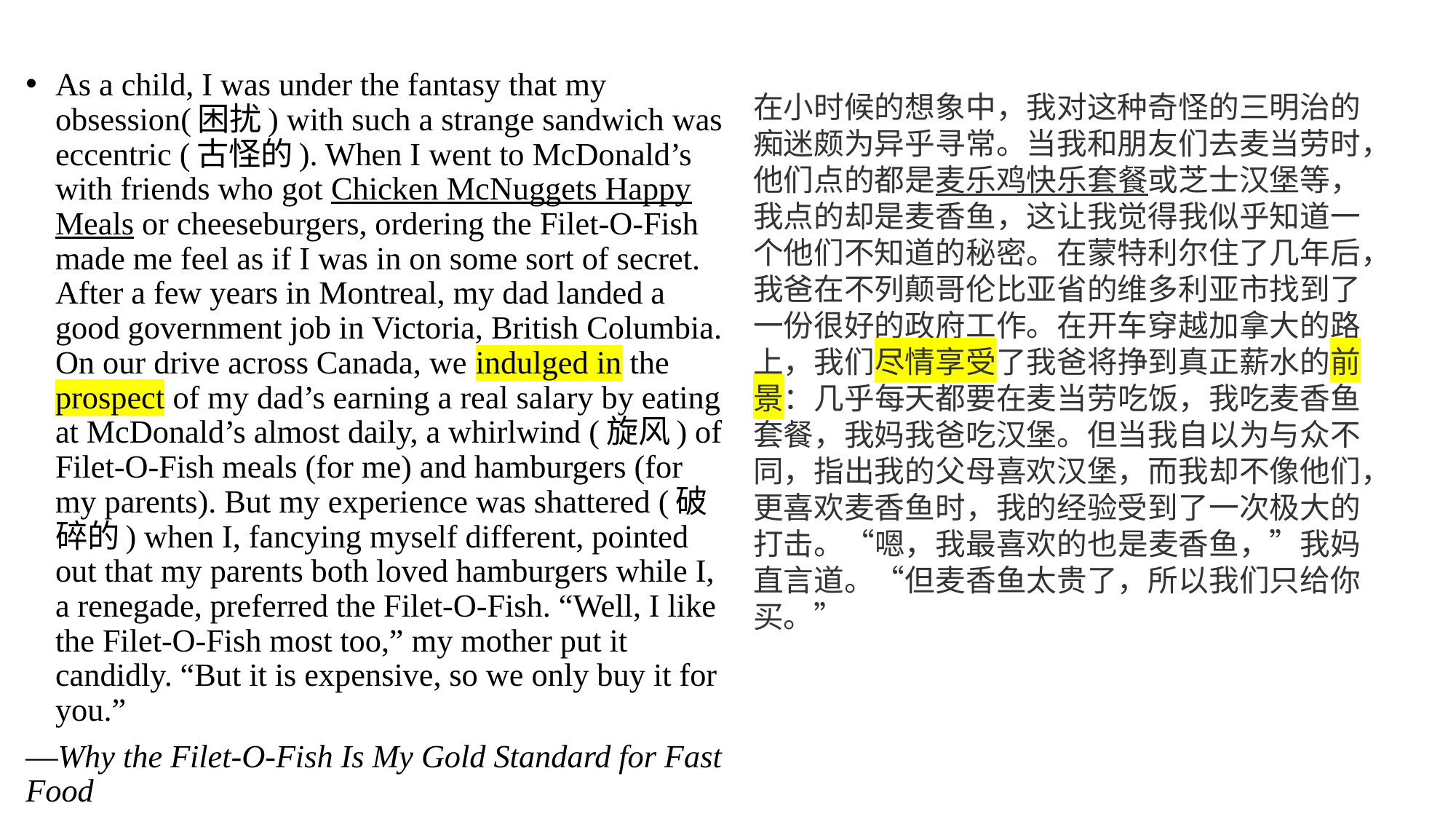

As a child, I was under the fantasy that my obsession(困扰) with such a strange sandwich was eccentric (古怪的). When I went to McDonald’s with friends who got Chicken McNuggets Happy Meals or cheeseburgers, ordering the Filet-O-Fish made me feel as if I was in on some sort of secret. After a few years in Montreal, my dad landed a good government job in Victoria, British Columbia. On our drive across Canada, we indulged in the prospect of my dad’s earning a real salary by eating at McDonald’s almost daily, a whirlwind (旋风) of Filet-O-Fish meals (for me) and hamburgers (for my parents). But my experience was shattered (破碎的) when I, fancying myself different, pointed out that my parents both loved hamburgers while I, a renegade, preferred the Filet-O-Fish. “Well, I like the Filet-O-Fish most too,” my mother put it candidly. “But it is expensive, so we only buy it for you.”
—Why the Filet-O-Fish Is My Gold Standard for Fast Food

在小时候的想象中，我对这种奇怪的三明治的痴迷颇为异乎寻常。当我和朋友们去麦当劳时，他们点的都是麦乐鸡快乐套餐或芝士汉堡等，我点的却是麦香鱼，这让我觉得我似乎知道一个他们不知道的秘密。在蒙特利尔住了几年后，我爸在不列颠哥伦比亚省的维多利亚市找到了一份很好的政府工作。在开车穿越加拿大的路上，我们尽情享受了我爸将挣到真正薪水的前景：几乎每天都要在麦当劳吃饭，我吃麦香鱼套餐，我妈我爸吃汉堡。但当我自以为与众不同，指出我的父母喜欢汉堡，而我却不像他们，更喜欢麦香鱼时，我的经验受到了一次极大的打击。“嗯，我最喜欢的也是麦香鱼，”我妈直言道。“但麦香鱼太贵了，所以我们只给你买。”